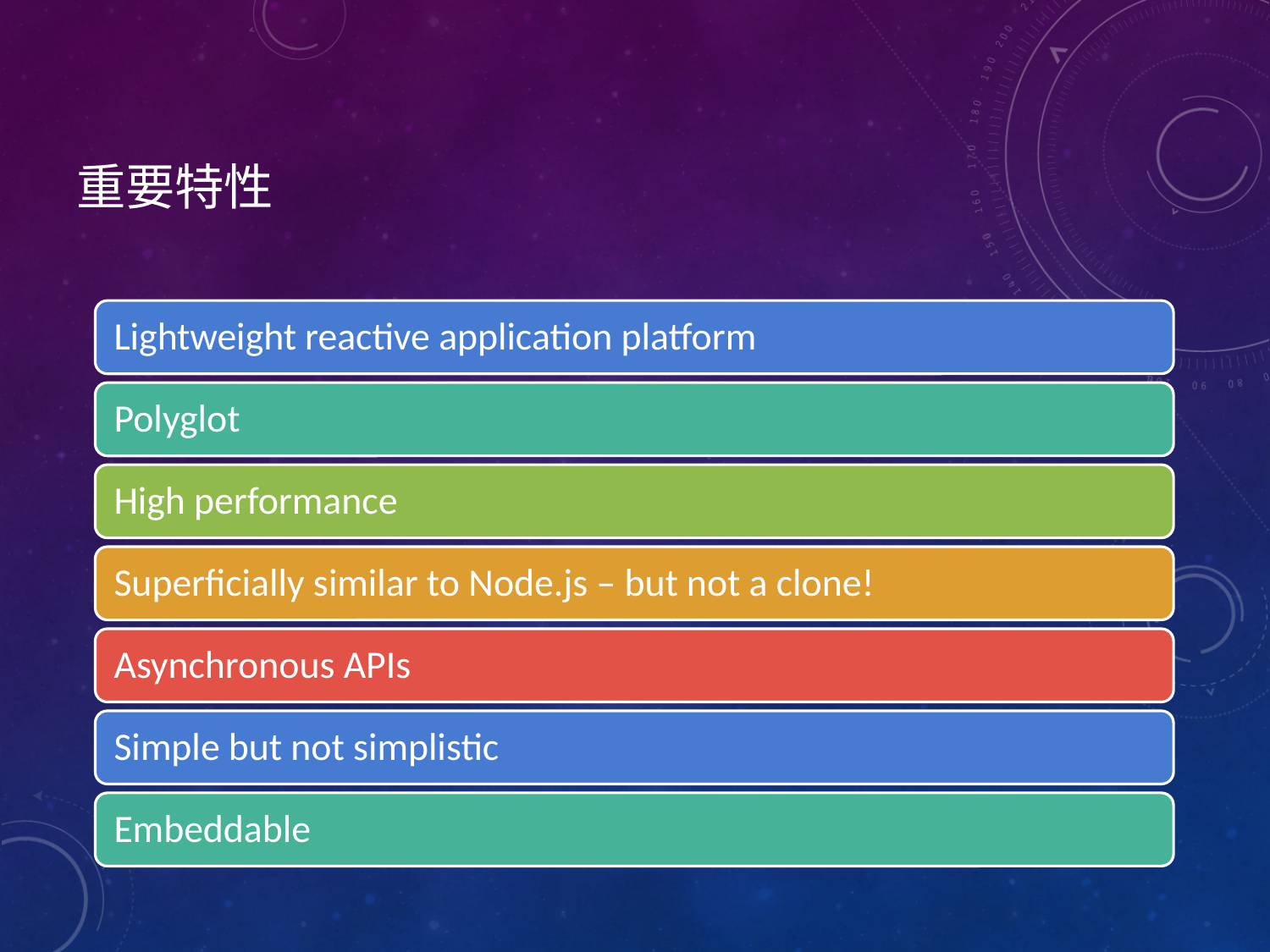

# 重要特性
Lightweight reactive application platform
Polyglot
High performance
Superficially similar to Node.js – but not a clone!
Asynchronous APIs
Simple but not simplistic
Embeddable